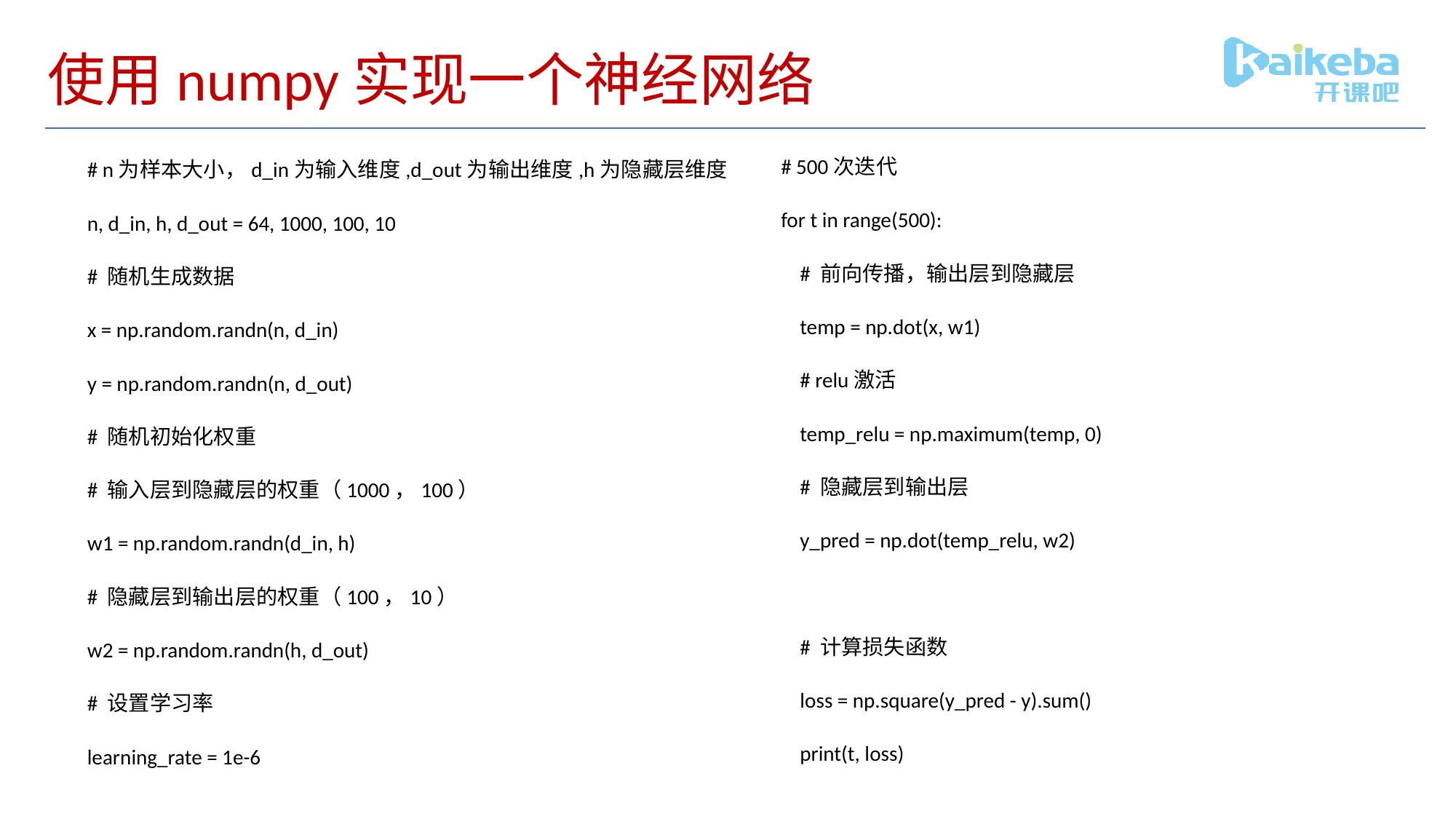

# 使用numpy实现一个神经网络
# 500次迭代
for t in range(500):
    # 前向传播，输出层到隐藏层
    temp = np.dot(x, w1)
    # relu激活
    temp_relu = np.maximum(temp, 0)
    # 隐藏层到输出层
    y_pred = np.dot(temp_relu, w2)

    # 计算损失函数
    loss = np.square(y_pred - y).sum()
    print(t, loss)
# n为样本大小，d_in为输入维度,d_out为输出维度,h为隐藏层维度
n, d_in, h, d_out = 64, 1000, 100, 10
# 随机生成数据
x = np.random.randn(n, d_in)
y = np.random.randn(n, d_out)
# 随机初始化权重
# 输入层到隐藏层的权重（1000，100）
w1 = np.random.randn(d_in, h)
# 隐藏层到输出层的权重（100，10）
w2 = np.random.randn(h, d_out)
# 设置学习率
learning_rate = 1e-6